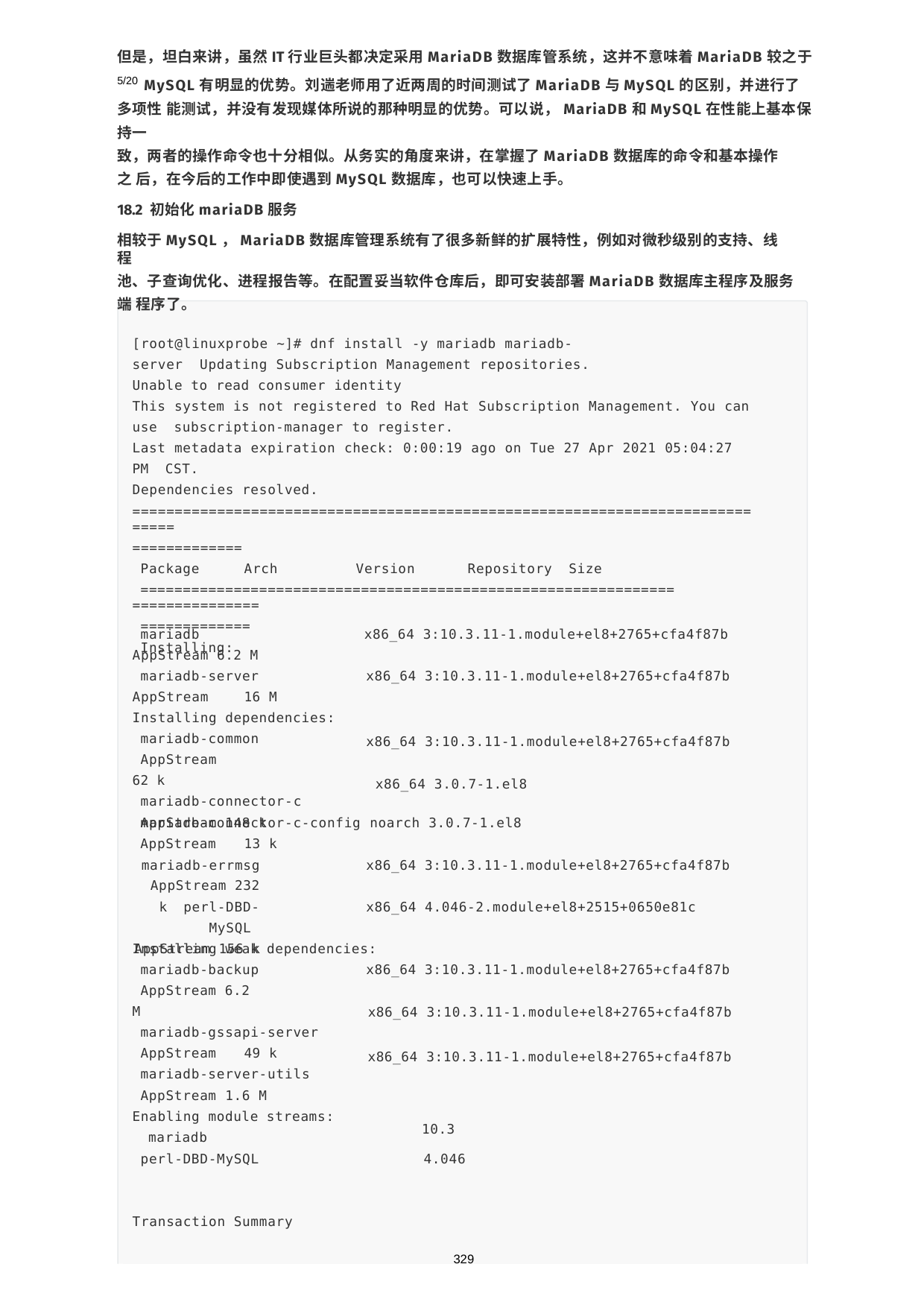

但是，坦白来讲，虽然IT行业巨头都决定采用MariaDB数据库管系统，这并不意味着MariaDB较之于5/20  MySQL有明显的优势。刘遄老师用了近两周的时间测试了MariaDB与MySQL的区别，并进行了多项性 能测试，并没有发现媒体所说的那种明显的优势。可以说，MariaDB和MySQL在性能上基本保持一
致，两者的操作命令也十分相似。从务实的角度来讲，在掌握了MariaDB数据库的命令和基本操作之 后，在今后的工作中即使遇到MySQL数据库，也可以快速上手。

18.2 初始化mariaDB服务

相较于MySQL，MariaDB数据库管理系统有了很多新鲜的扩展特性，例如对微秒级别的支持、线程
池、子查询优化、进程报告等。在配置妥当软件仓库后，即可安装部署MariaDB数据库主程序及服务端 程序了。

[root@linuxprobe ~]# dnf install -y mariadb mariadb-server  Updating Subscription Management repositories.
Unable to read consumer identity
This system is not registered to Red Hat Subscription Management. You can use  subscription-manager to register.
Last metadata expiration check: 0:00:19 ago on Tue 27 Apr 2021 05:04:27 PM  CST.
Dependencies resolved.
==============================================================================
=============
Package	Arch	Version	Repository  Size
==============================================================================
=============
Installing:

mariadb  AppStream 6.2 M
mariadb-server  AppStream	16 M  Installing dependencies:
mariadb-common  AppStream	62 k
mariadb-connector-c  AppStream 148 k
x86_64 3:10.3.11-1.module+el8+2765+cfa4f87b
x86_64 3:10.3.11-1.module+el8+2765+cfa4f87b

x86_64 3:10.3.11-1.module+el8+2765+cfa4f87b  x86_64 3.0.7-1.el8
mariadb-connector-c-config noarch 3.0.7-1.el8  AppStream	13 k
mariadb-errmsg  AppStream 232 k  perl-DBD-MySQL  AppStream 156 k
x86_64 3:10.3.11-1.module+el8+2765+cfa4f87b
x86_64 4.046-2.module+el8+2515+0650e81c
Installing weak dependencies:
mariadb-backup  AppStream 6.2 M
mariadb-gssapi-server  AppStream	49 k
mariadb-server-utils  AppStream 1.6 M
Enabling module streams:  mariadb
x86_64 3:10.3.11-1.module+el8+2765+cfa4f87b
x86_64 3:10.3.11-1.module+el8+2765+cfa4f87b

x86_64 3:10.3.11-1.module+el8+2765+cfa4f87b

10.3
perl-DBD-MySQL
4.046
Transaction Summary
329